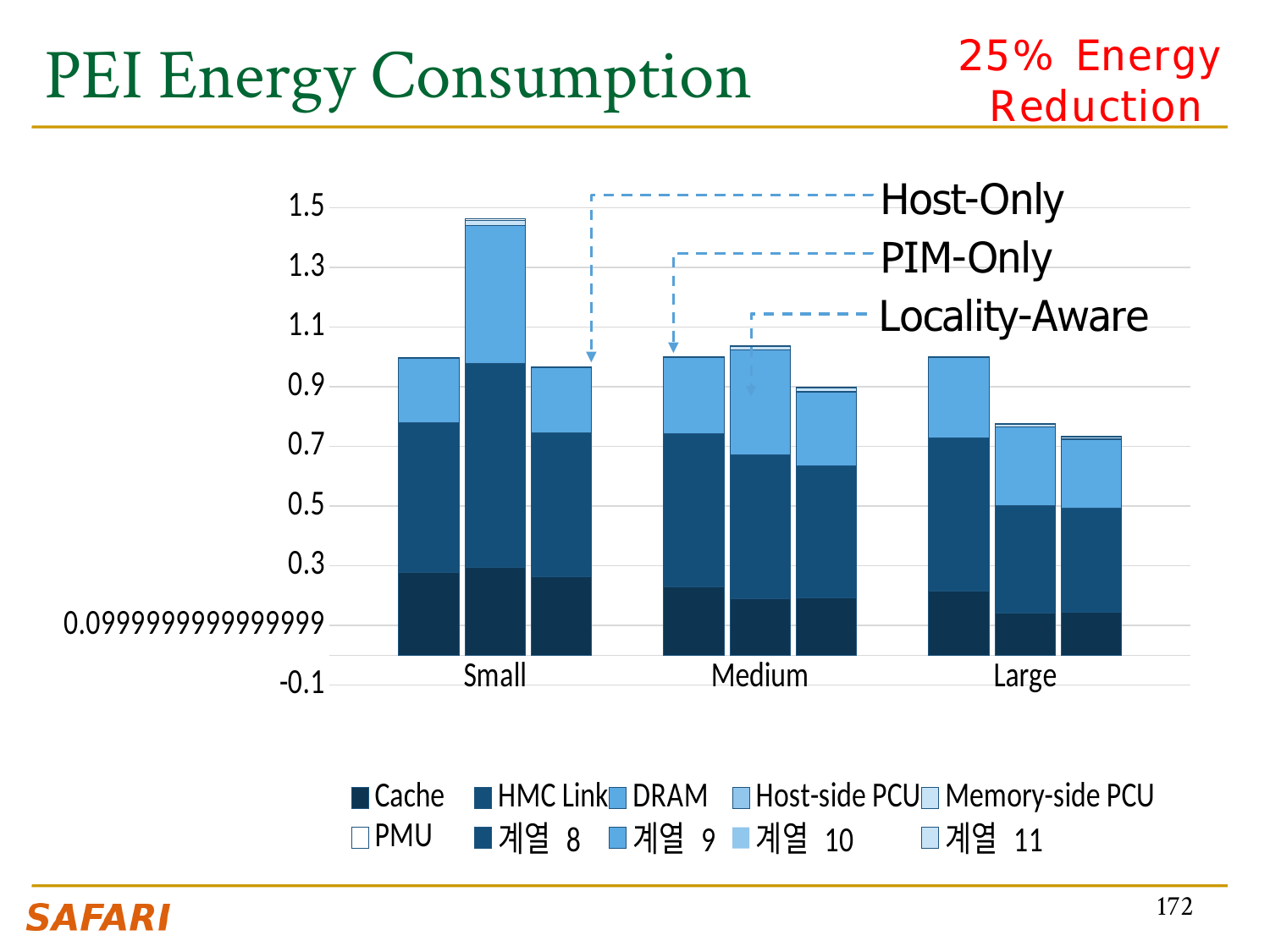

25% Energy
Reduction
# PEI Energy Consumption
Host-Only

### Chart

| Category | Cache | HMC Link | DRAM | Host-side PCU | Memory-side PCU | PMU | 계열 7 | 계열 8 | 계열 9 | 계열 10 | 계열 11 | 계열 12 | 계열 13 | 계열 14 | 계열 15 | 계열 16 | 계열 17 | 계열 18 |
|---|---|---|---|---|---|---|---|---|---|---|---|---|---|---|---|---|---|---|
|  | None | None | None | None | None | None | None | None | None | None | None | None | None | None | None | None | None | None |
|  | 0.276129205 | 0.504150199 | 0.214572037 | 0.004366243 | 0.0 | 7.73234e-05 | None | None | None | None | None | None | None | None | None | None | None | None |
| Small | None | None | None | None | None | None | 0.293222036 | 0.684279088 | 0.463908815 | 0.0 | 0.015794799 | 0.00536365 | None | None | None | None | None | None |
|  | None | None | None | None | None | None | None | None | None | None | None | None | 0.263845408 | 0.482516859 | 0.216678076 | 0.004115116 | 0.0 | 5.42254e-05 |
|  | None | None | None | None | None | None | None | None | None | None | None | None | None | None | None | None | None | None |
|  | 0.229742045 | 0.512968597 | 0.254526491 | 0.003696666 | 0.0 | 6.4146e-05 | None | None | None | None | None | None | None | None | None | None | None | None |
| Medium | None | None | None | None | None | None | 0.188968707 | 0.483400051 | 0.350564548 | 0.0 | 0.011518435 | 0.003692076 | None | None | None | None | None | None |
|  | None | None | None | None | None | None | None | None | None | None | None | None | 0.192789455 | 0.442543214 | 0.247523956 | 0.001678272 | 0.010239438 | 0.003752261 |
|  | None | None | None | None | None | None | None | None | None | None | None | None | None | None | None | None | None | None |
|  | 0.213803595 | 0.513968325 | 0.268871566 | 0.003035824 | 0.0 | 5.42254e-05 | None | None | None | None | None | None | None | None | None | None | None | None |
| Large | None | None | None | None | None | None | 0.141068164 | 0.361473558 | 0.262036822 | 0.0 | 0.008537116 | 0.002768631 | None | None | None | None | None | None |
PIM-Only
Locality-Aware

172